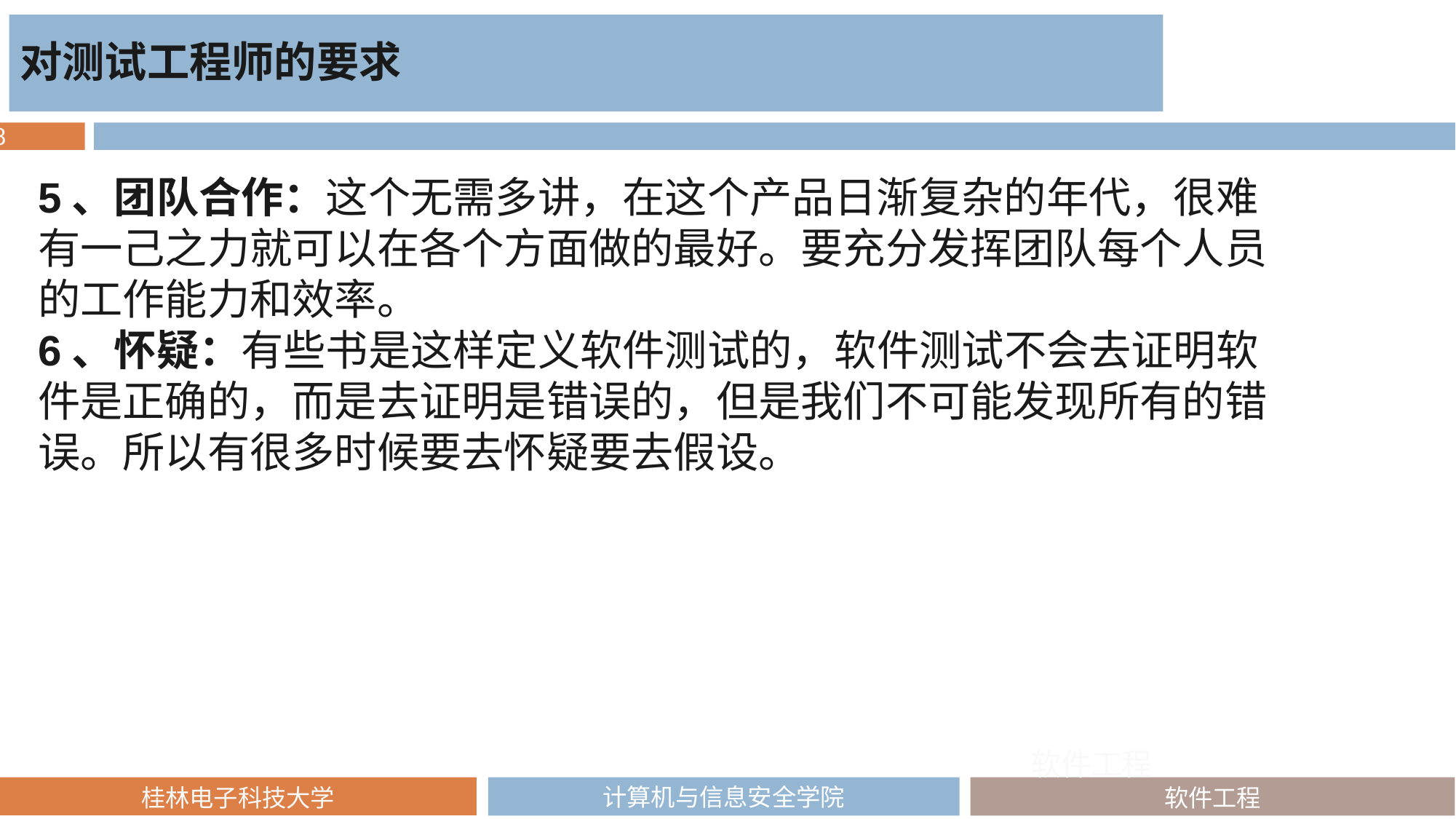

对测试工程师的要求

5、团队合作：这个无需多讲，在这个产品日渐复杂的年代，很难有一己之力就可以在各个方面做的最好。要充分发挥团队每个人员的工作能力和效率。
6、怀疑：有些书是这样定义软件测试的，软件测试不会去证明软件是正确的，而是去证明是错误的，但是我们不可能发现所有的错误。所以有很多时候要去怀疑要去假设。
软件工程